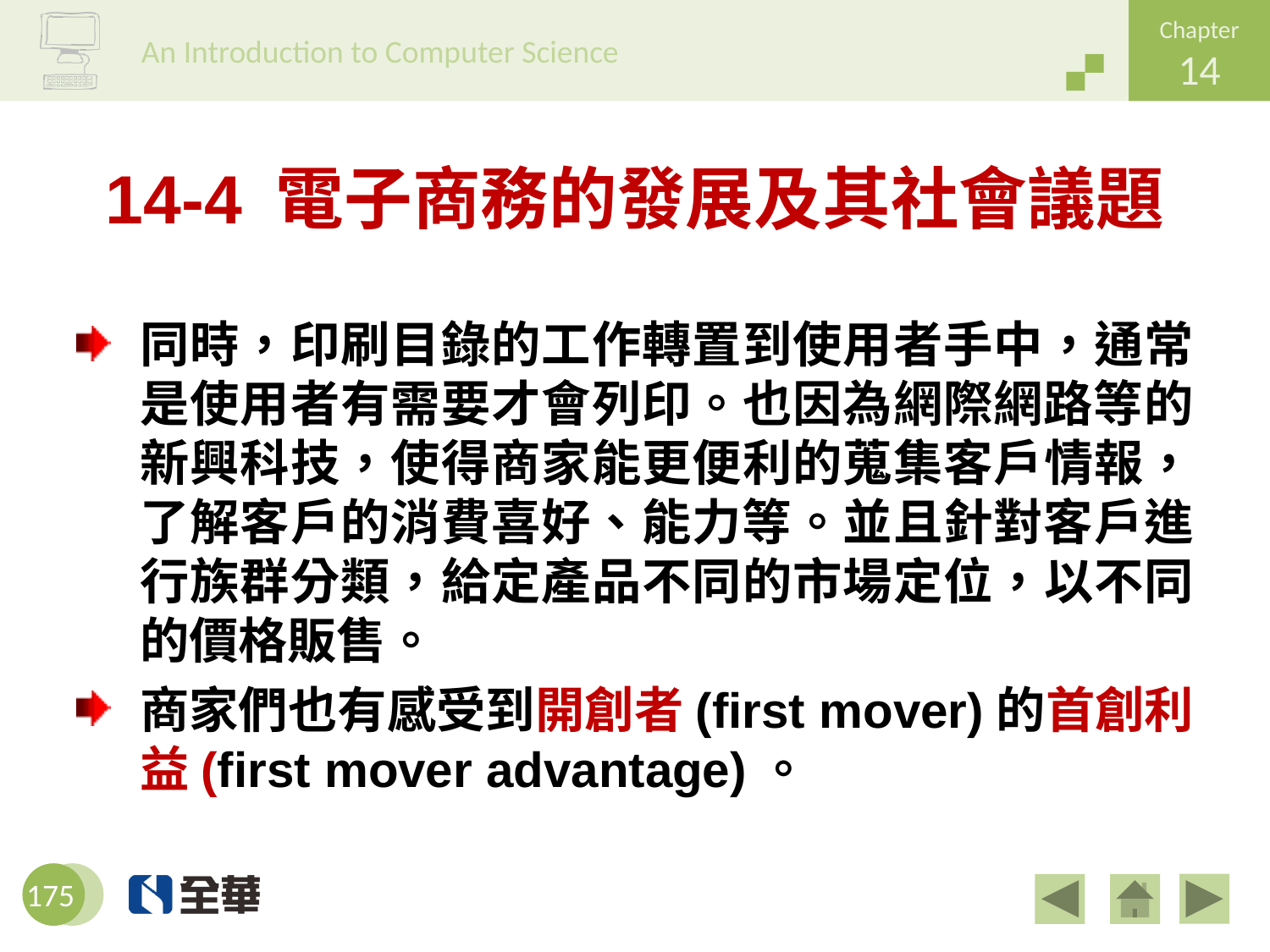

# 14-4 電子商務的發展及其社會議題
同時，印刷目錄的工作轉置到使用者手中，通常是使用者有需要才會列印。也因為網際網路等的新興科技，使得商家能更便利的蒐集客戶情報，了解客戶的消費喜好、能力等。並且針對客戶進行族群分類，給定產品不同的市場定位，以不同的價格販售。
商家們也有感受到開創者(first mover)的首創利益(first mover advantage)。